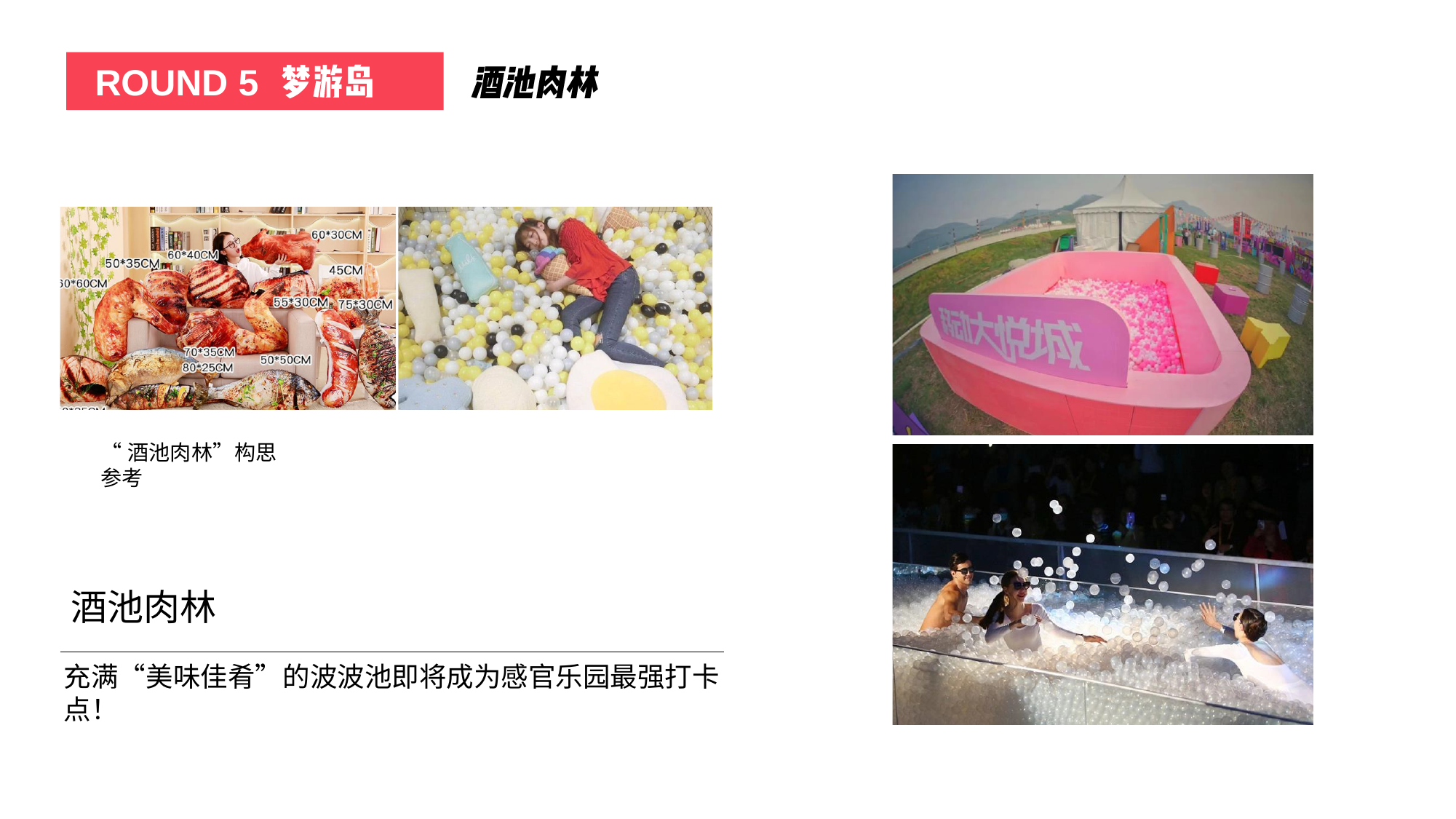

# ROUND 5

“酒池肉林”构思参考

酒池肉林
充满“美味佳肴”的波波池即将成为感官乐园最强打卡点！